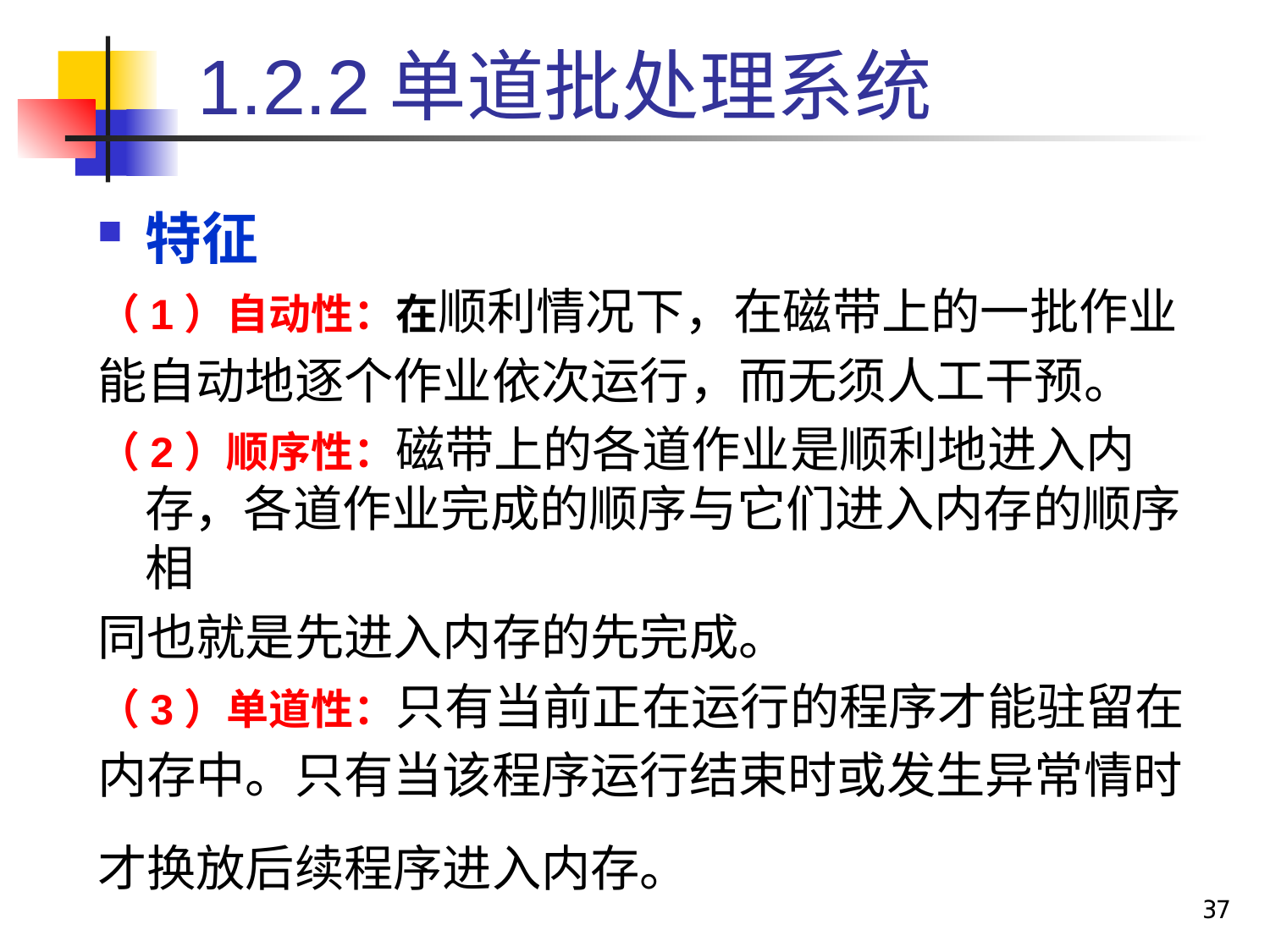

# 1.2.2单道批处理系统
特征
（1）自动性：在顺利情况下，在磁带上的一批作业
能自动地逐个作业依次运行，而无须人工干预。
（2）顺序性：磁带上的各道作业是顺利地进入内存，各道作业完成的顺序与它们进入内存的顺序相
同也就是先进入内存的先完成。
（3）单道性：只有当前正在运行的程序才能驻留在
内存中。只有当该程序运行结束时或发生异常情时
才换放后续程序进入内存。

37